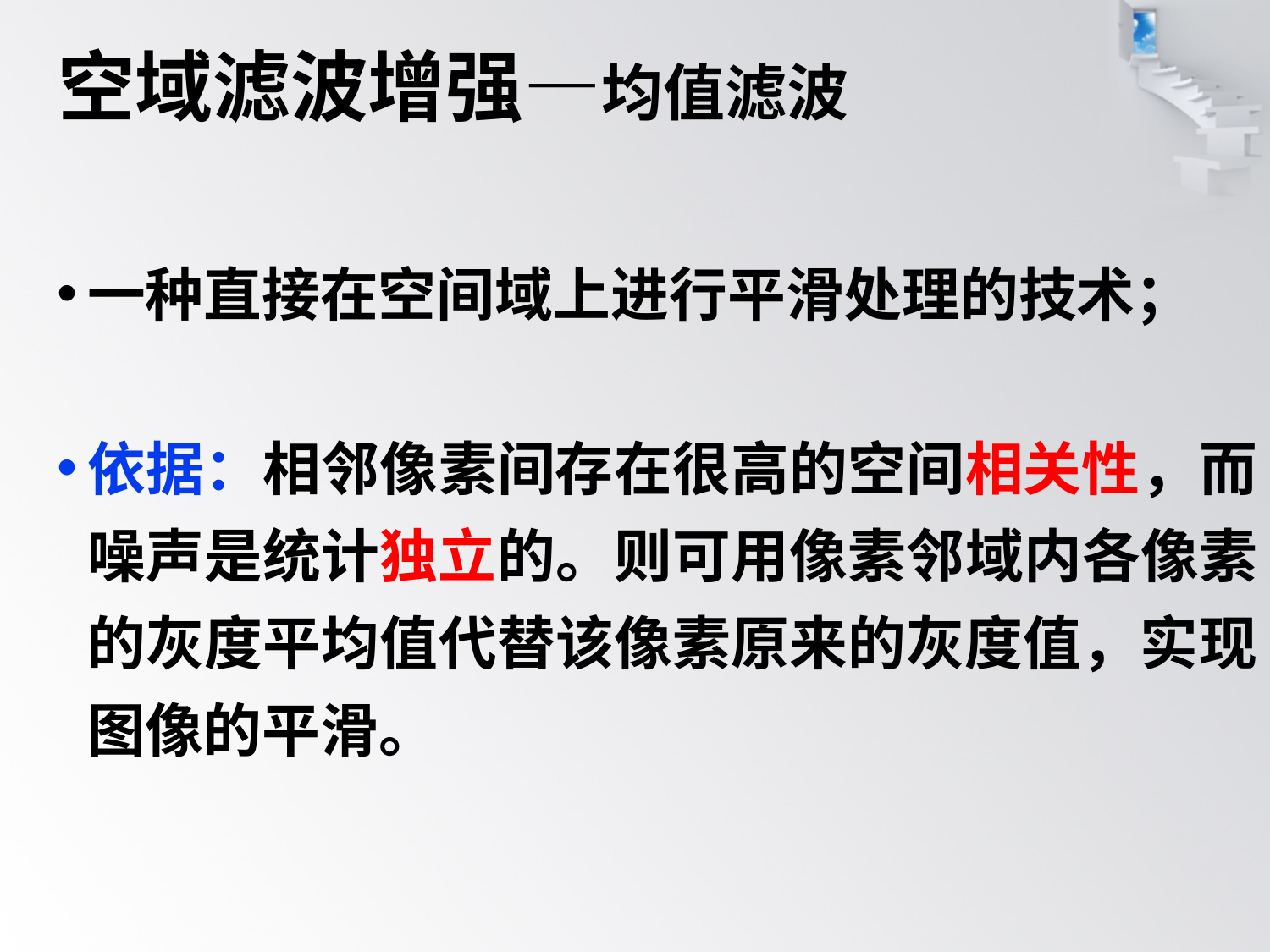

# 空域滤波增强—均值滤波
一种直接在空间域上进行平滑处理的技术；

依据：相邻像素间存在很高的空间相关性，而噪声是统计独立的。则可用像素邻域内各像素的灰度平均值代替该像素原来的灰度值，实现图像的平滑。